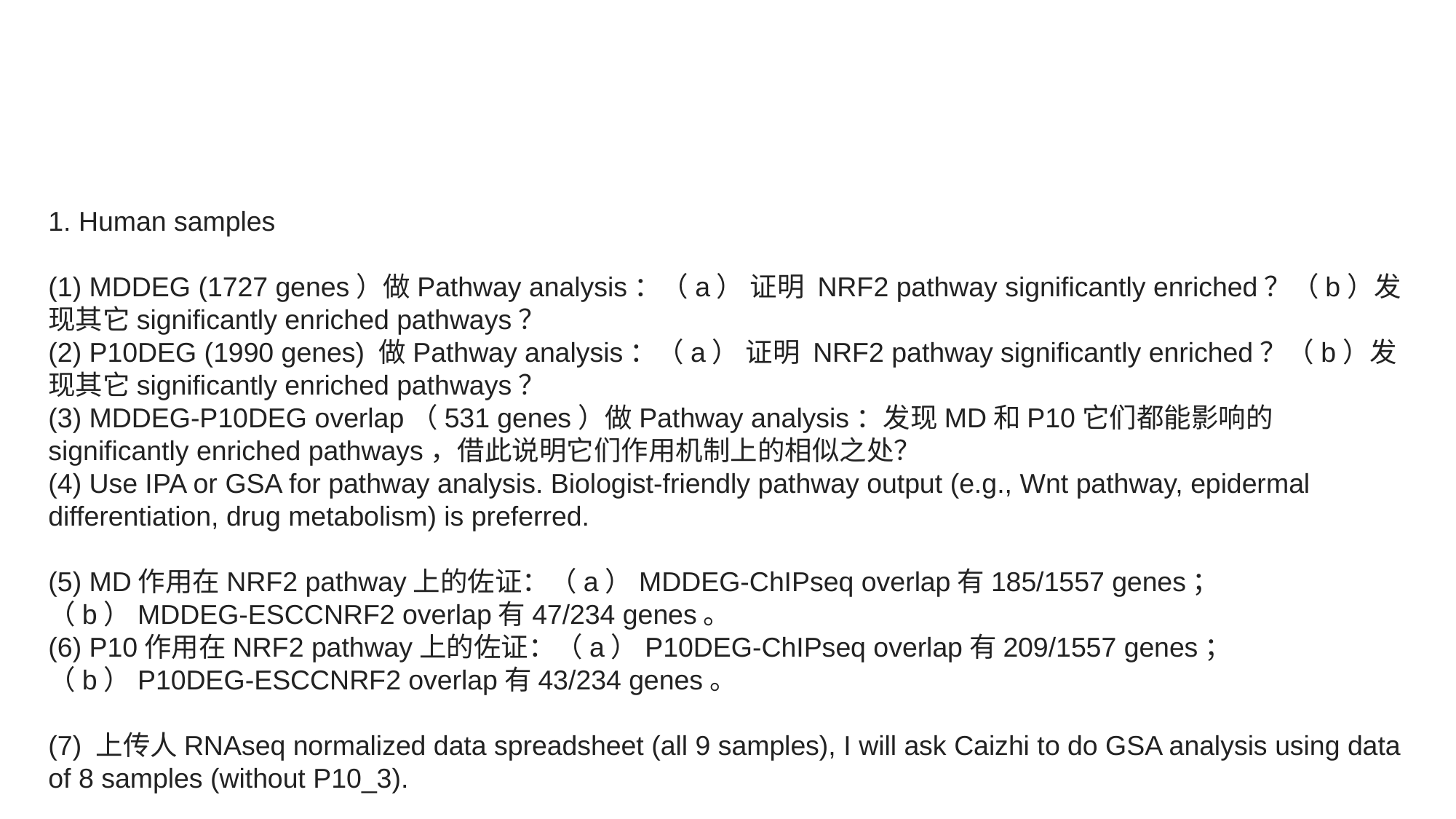

1. Human samples
(1) MDDEG (1727 genes）做Pathway analysis：（a） 证明 NRF2 pathway significantly enriched？（b）发现其它significantly enriched pathways？
(2) P10DEG (1990 genes) 做Pathway analysis：（a） 证明 NRF2 pathway significantly enriched？（b）发现其它significantly enriched pathways？
(3) MDDEG-P10DEG overlap（531 genes）做Pathway analysis：发现MD和P10它们都能影响的significantly enriched pathways，借此说明它们作用机制上的相似之处？
(4) Use IPA or GSA for pathway analysis. Biologist-friendly pathway output (e.g., Wnt pathway, epidermal differentiation, drug metabolism) is preferred.
(5) MD作用在NRF2 pathway上的佐证：（a）MDDEG-ChIPseq overlap有185/1557 genes；（b）MDDEG-ESCCNRF2 overlap有47/234 genes。
(6) P10作用在NRF2 pathway上的佐证：（a）P10DEG-ChIPseq overlap有209/1557 genes；（b）P10DEG-ESCCNRF2 overlap有43/234 genes。
(7) 上传人RNAseq normalized data spreadsheet (all 9 samples), I will ask Caizhi to do GSA analysis using data of 8 samples (without P10_3).